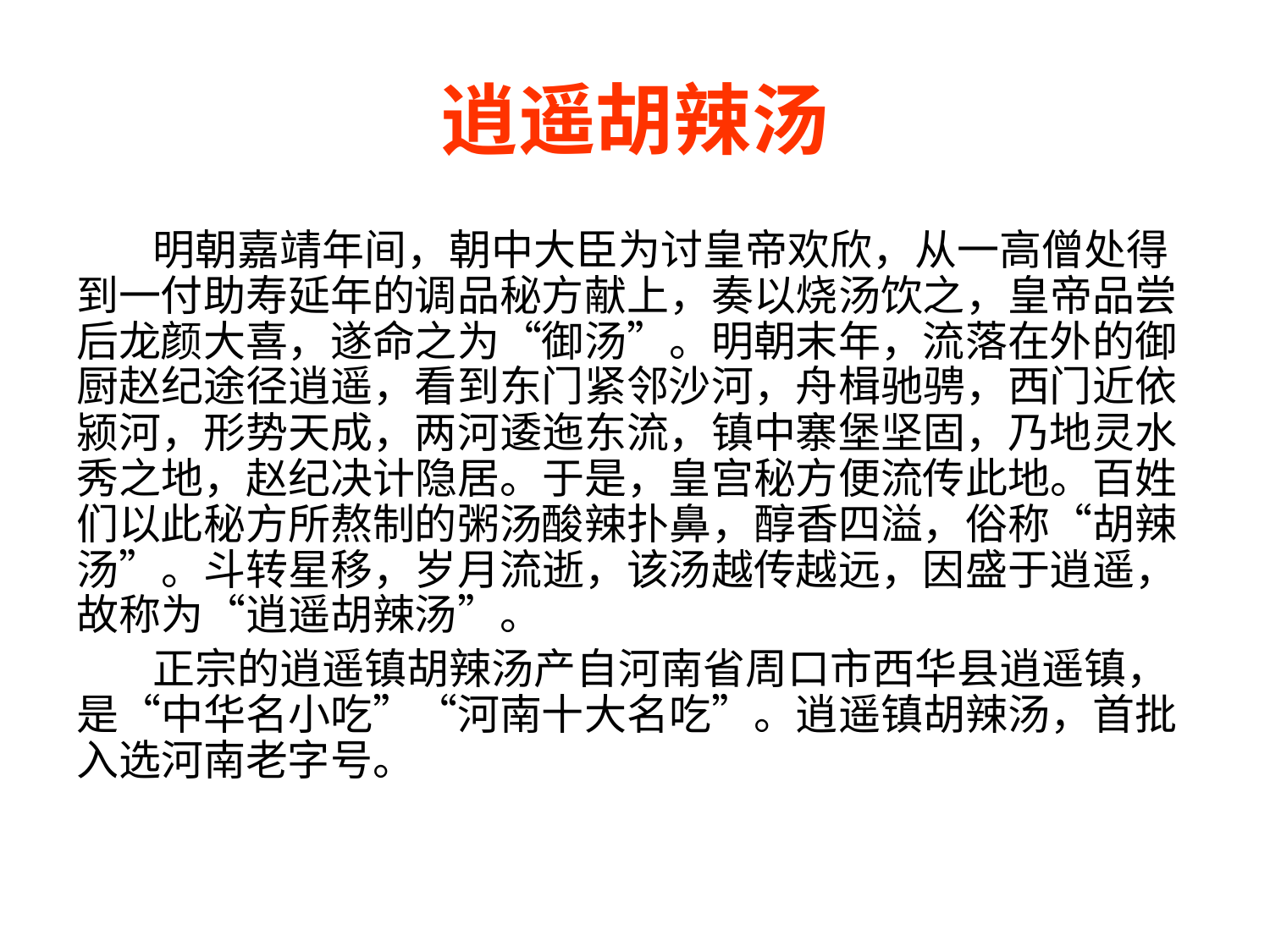

# 逍遥胡辣汤
       明朝嘉靖年间，朝中大臣为讨皇帝欢欣，从一高僧处得到一付助寿延年的调品秘方献上，奏以烧汤饮之，皇帝品尝后龙颜大喜，遂命之为“御汤”。明朝末年，流落在外的御厨赵纪途径逍遥，看到东门紧邻沙河，舟楫驰骋，西门近依颍河，形势天成，两河逶迤东流，镇中寨堡坚固，乃地灵水秀之地，赵纪决计隐居。于是，皇宫秘方便流传此地。百姓们以此秘方所熬制的粥汤酸辣扑鼻，醇香四溢，俗称“胡辣汤”。斗转星移，岁月流逝，该汤越传越远，因盛于逍遥，故称为“逍遥胡辣汤”。
       正宗的逍遥镇胡辣汤产自河南省周口市西华县逍遥镇，是“中华名小吃”“河南十大名吃”。逍遥镇胡辣汤，首批入选河南老字号。